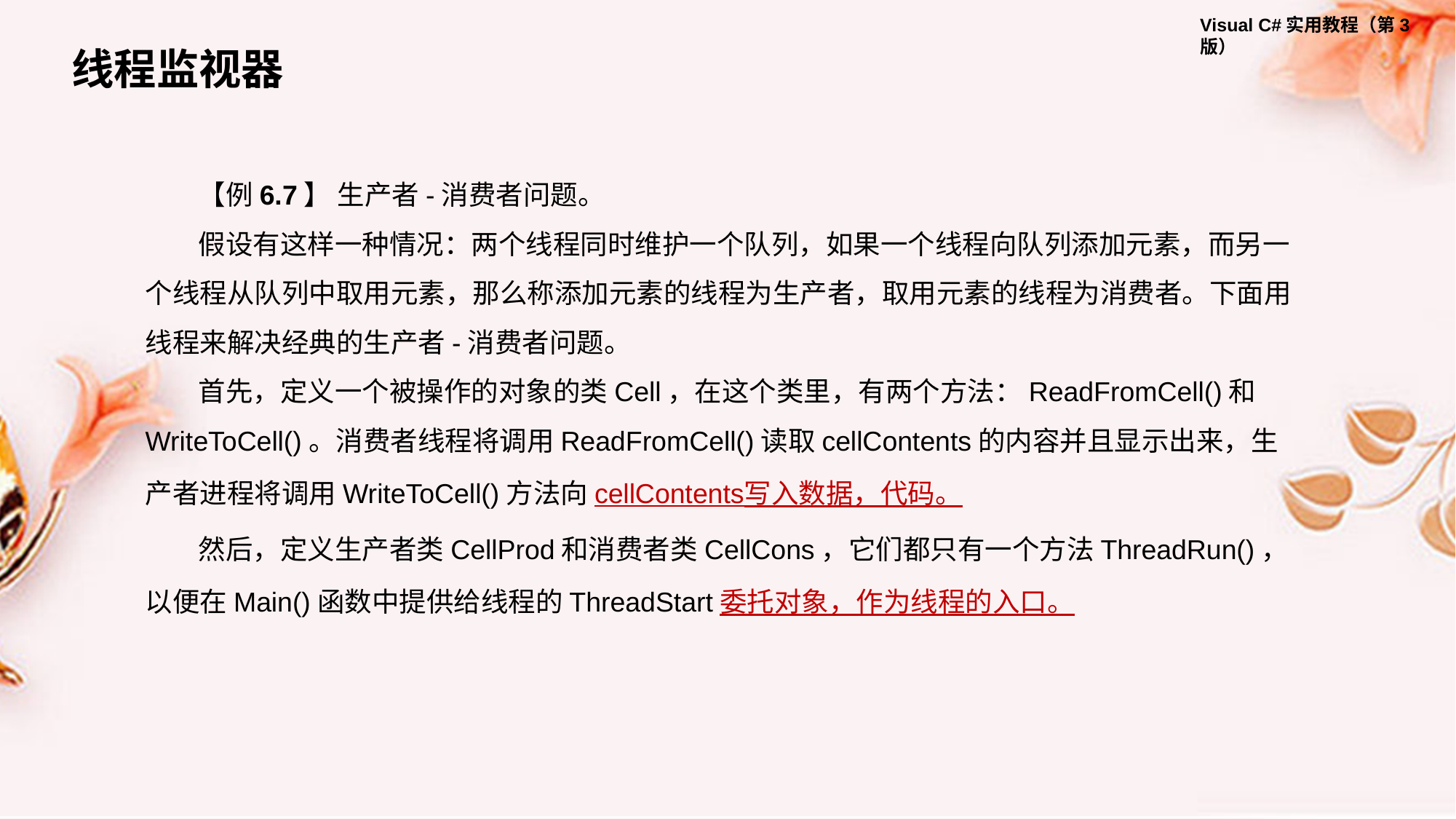

线程监视器
【例6.7】 生产者-消费者问题。
假设有这样一种情况：两个线程同时维护一个队列，如果一个线程向队列添加元素，而另一个线程从队列中取用元素，那么称添加元素的线程为生产者，取用元素的线程为消费者。下面用线程来解决经典的生产者-消费者问题。
首先，定义一个被操作的对象的类Cell，在这个类里，有两个方法：ReadFromCell()和WriteToCell()。消费者线程将调用ReadFromCell()读取cellContents的内容并且显示出来，生产者进程将调用WriteToCell()方法向cellContents写入数据，代码。
然后，定义生产者类CellProd和消费者类CellCons，它们都只有一个方法ThreadRun()，以便在Main()函数中提供给线程的ThreadStart委托对象，作为线程的入口。